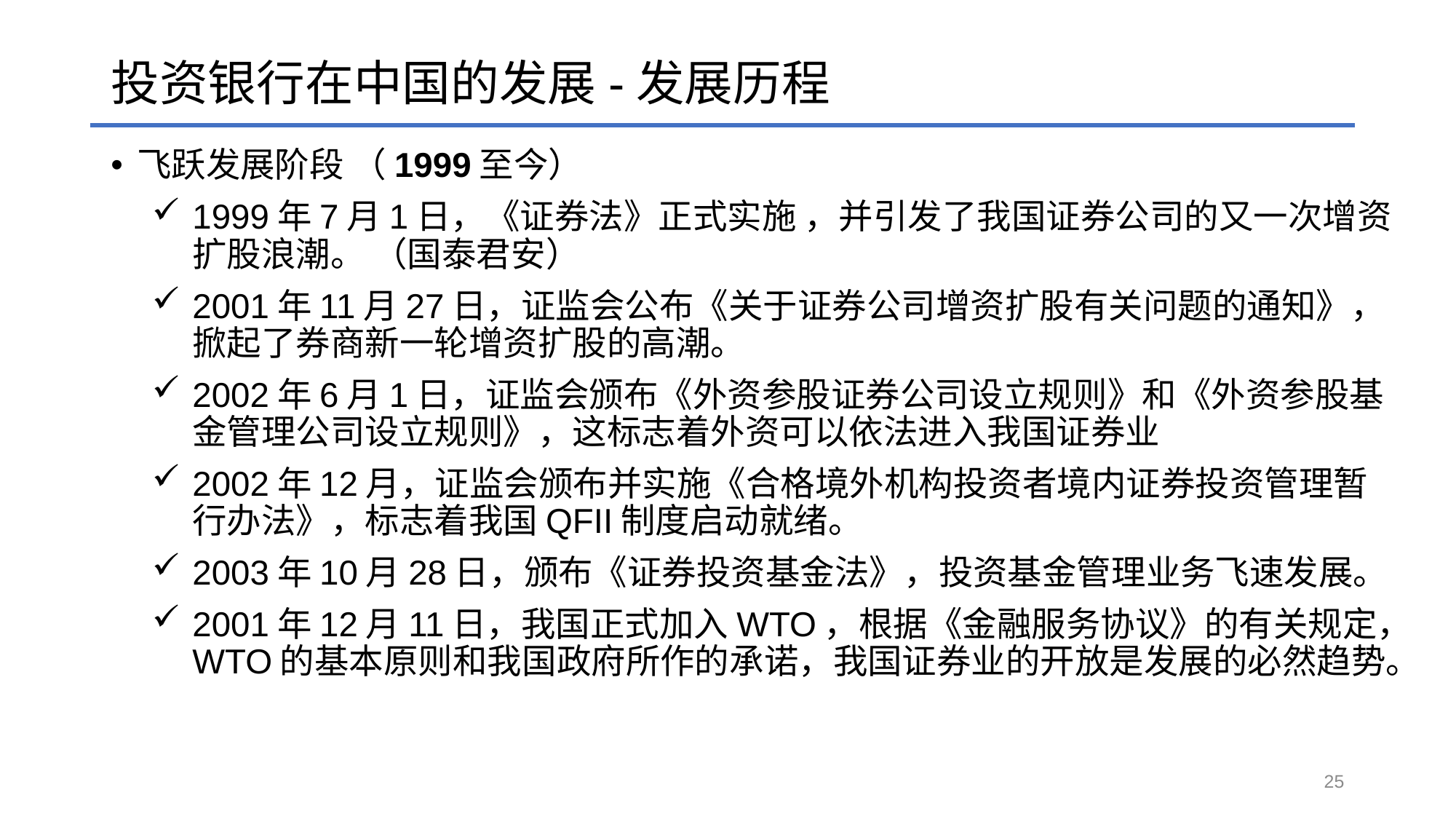

# 投资银行在中国的发展-发展历程
飞跃发展阶段 （1999至今）
1999年7月1日，《证券法》正式实施 ，并引发了我国证券公司的又一次增资扩股浪潮。 （国泰君安）
2001年11月27日，证监会公布《关于证券公司增资扩股有关问题的通知》，掀起了券商新一轮增资扩股的高潮。
2002年6月1日，证监会颁布《外资参股证券公司设立规则》和《外资参股基金管理公司设立规则》，这标志着外资可以依法进入我国证券业
2002年12月，证监会颁布并实施《合格境外机构投资者境内证券投资管理暂行办法》，标志着我国QFII制度启动就绪。
2003年10月28日，颁布《证券投资基金法》，投资基金管理业务飞速发展。
2001年12月11日，我国正式加入WTO，根据《金融服务协议》的有关规定，WTO的基本原则和我国政府所作的承诺，我国证券业的开放是发展的必然趋势。

25